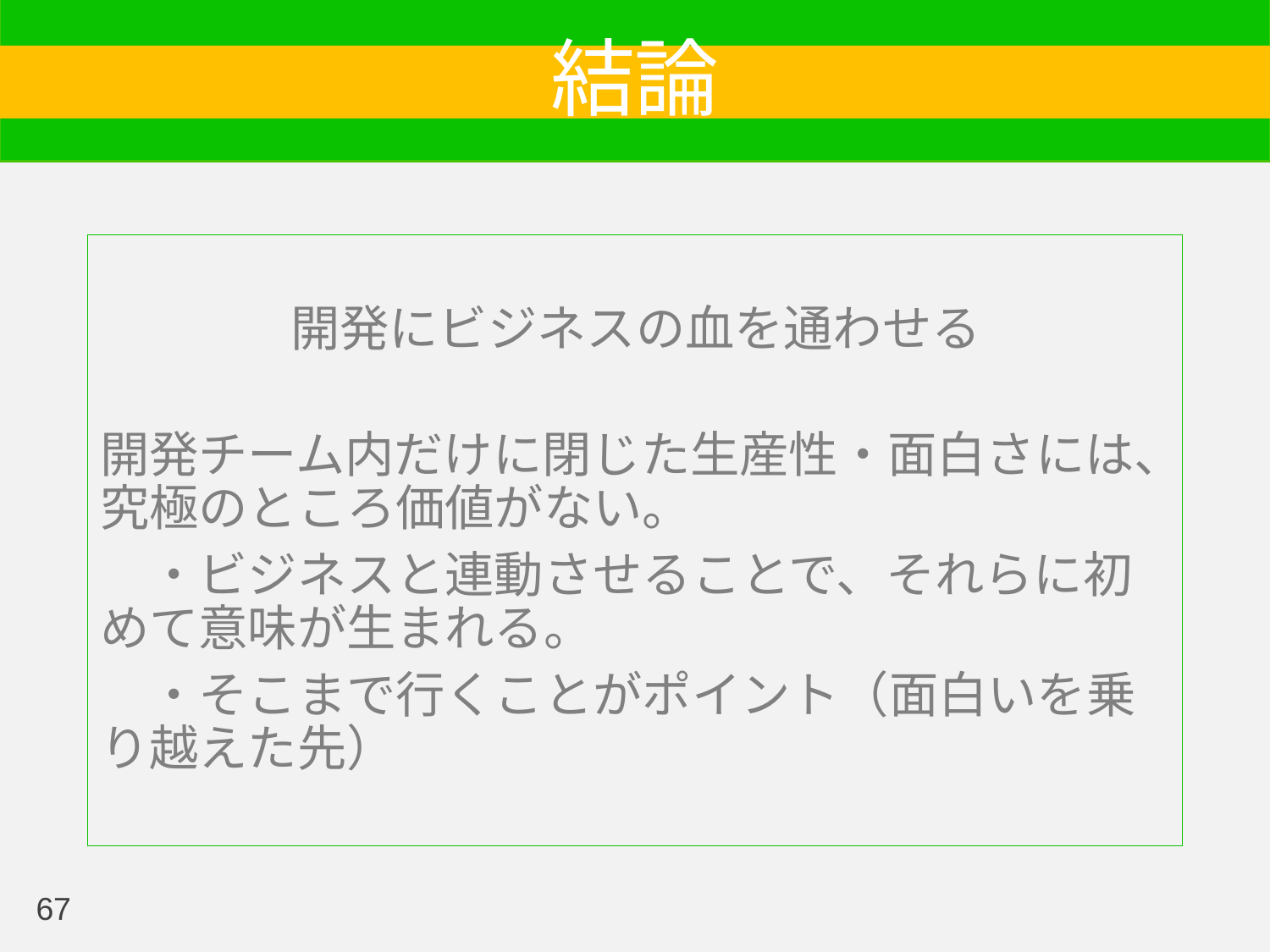

# 結論
開発にビジネスの血を通わせる

開発チーム内だけに閉じた生産性・面白さには、究極のところ価値がない。
　・ビジネスと連動させることで、それらに初めて意味が生まれる。
　・そこまで行くことがポイント（面白いを乗り越えた先）
67